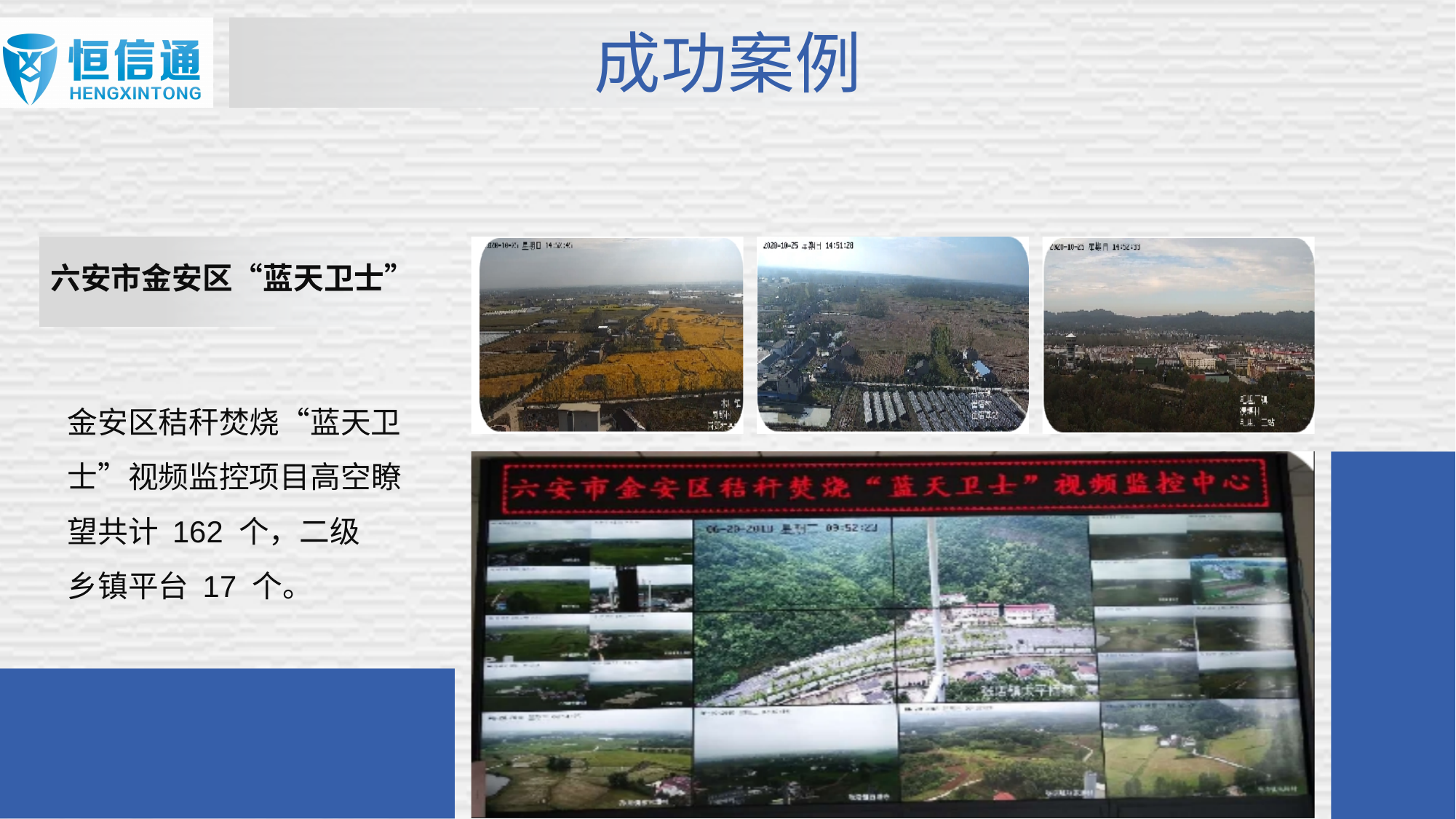

成功案例

六安市金安区“蓝天卫士”

金安区秸秆焚烧“蓝天卫士”视频监控项目高空瞭望共计 162 个，二级
乡镇平台 17 个。